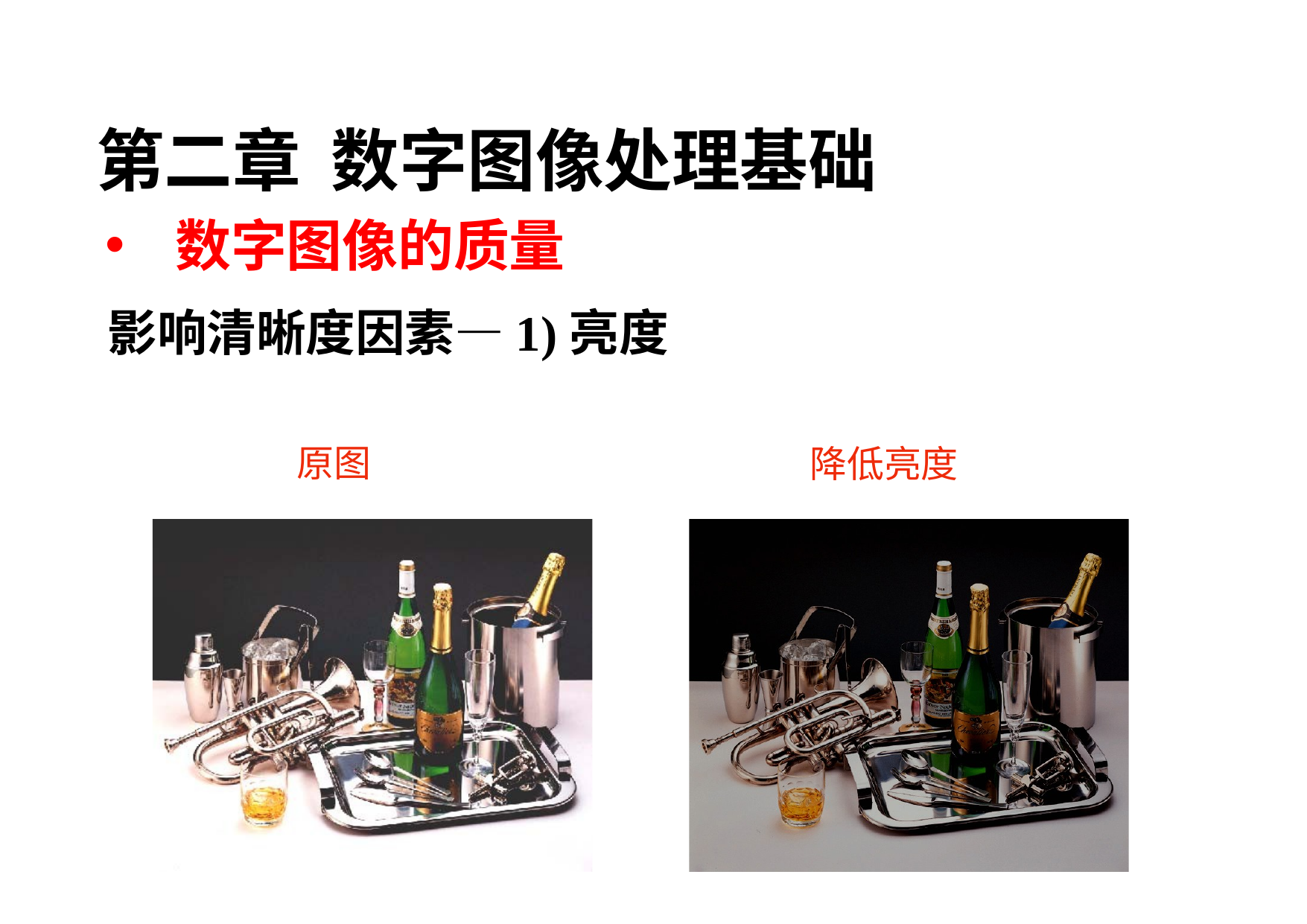

第二章  数字图像处理基础
数字图像的质量
# 影响清晰度因素—1)亮度
原图
降低亮度

78